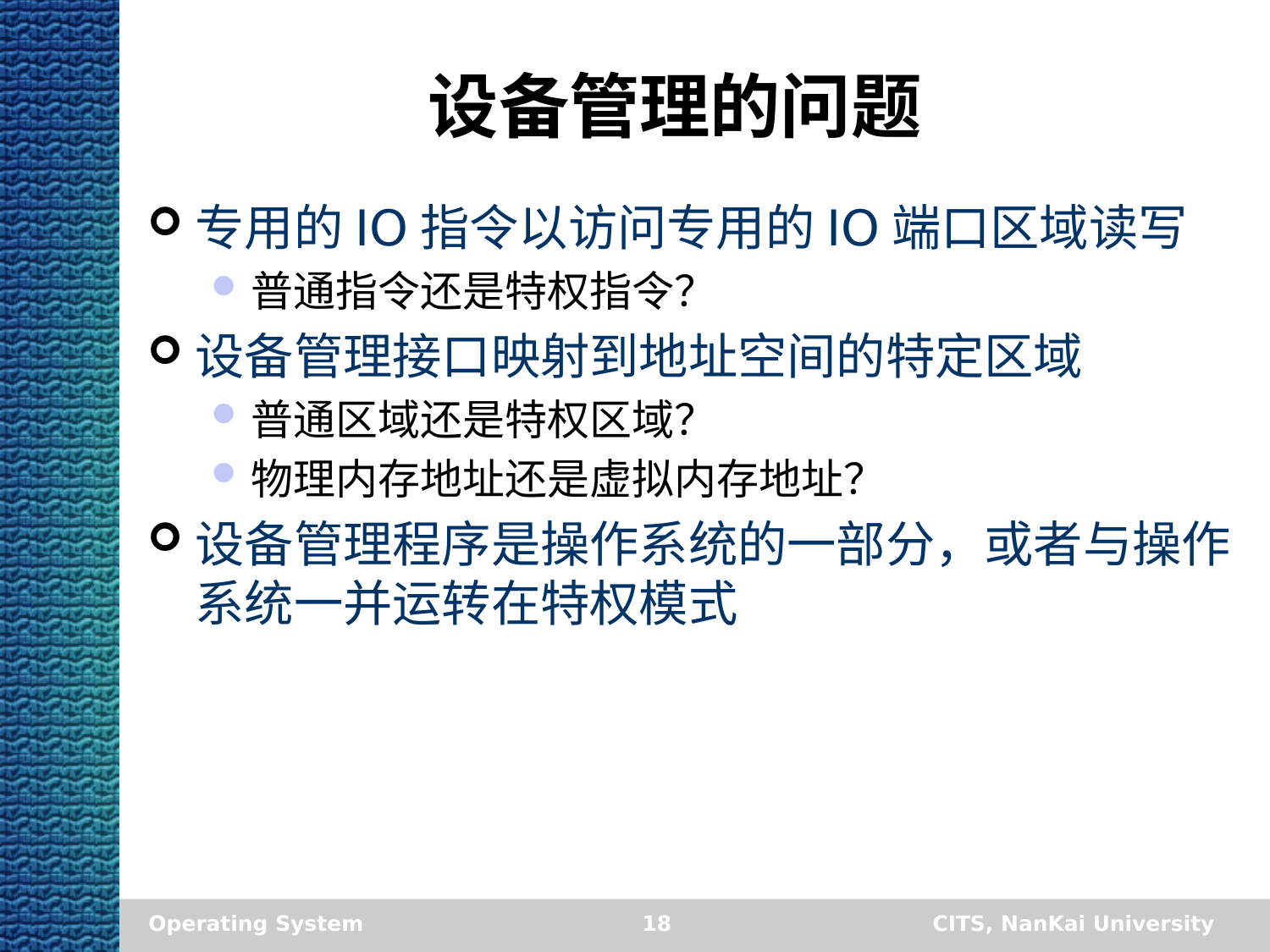

# 设备管理的问题
专用的IO指令以访问专用的IO端口区域读写
普通指令还是特权指令？
设备管理接口映射到地址空间的特定区域
普通区域还是特权区域？
物理内存地址还是虚拟内存地址？
设备管理程序是操作系统的一部分，或者与操作系统一并运转在特权模式
Operating System
18
CITS, NanKai University